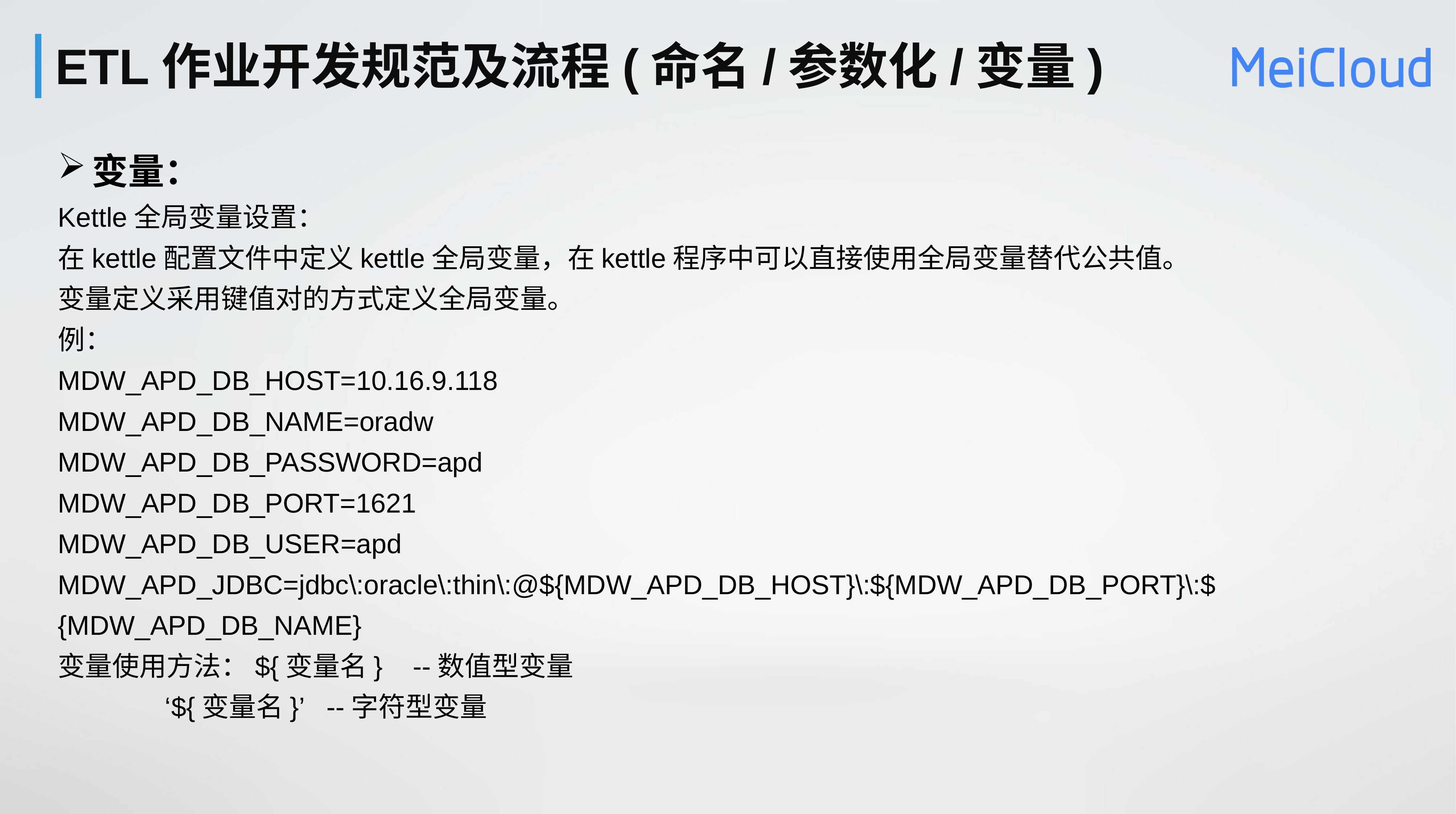

# ETL作业开发规范及流程(命名/参数化/变量)
变量：
Kettle全局变量设置：
在kettle配置文件中定义kettle全局变量，在kettle程序中可以直接使用全局变量替代公共值。
变量定义采用键值对的方式定义全局变量。
例：
MDW_APD_DB_HOST=10.16.9.118
MDW_APD_DB_NAME=oradw
MDW_APD_DB_PASSWORD=apd
MDW_APD_DB_PORT=1621
MDW_APD_DB_USER=apd
MDW_APD_JDBC=jdbc\:oracle\:thin\:@${MDW_APD_DB_HOST}\:${MDW_APD_DB_PORT}\:${MDW_APD_DB_NAME}
变量使用方法：${变量名}    --数值型变量
	       ‘${变量名}’   --字符型变量